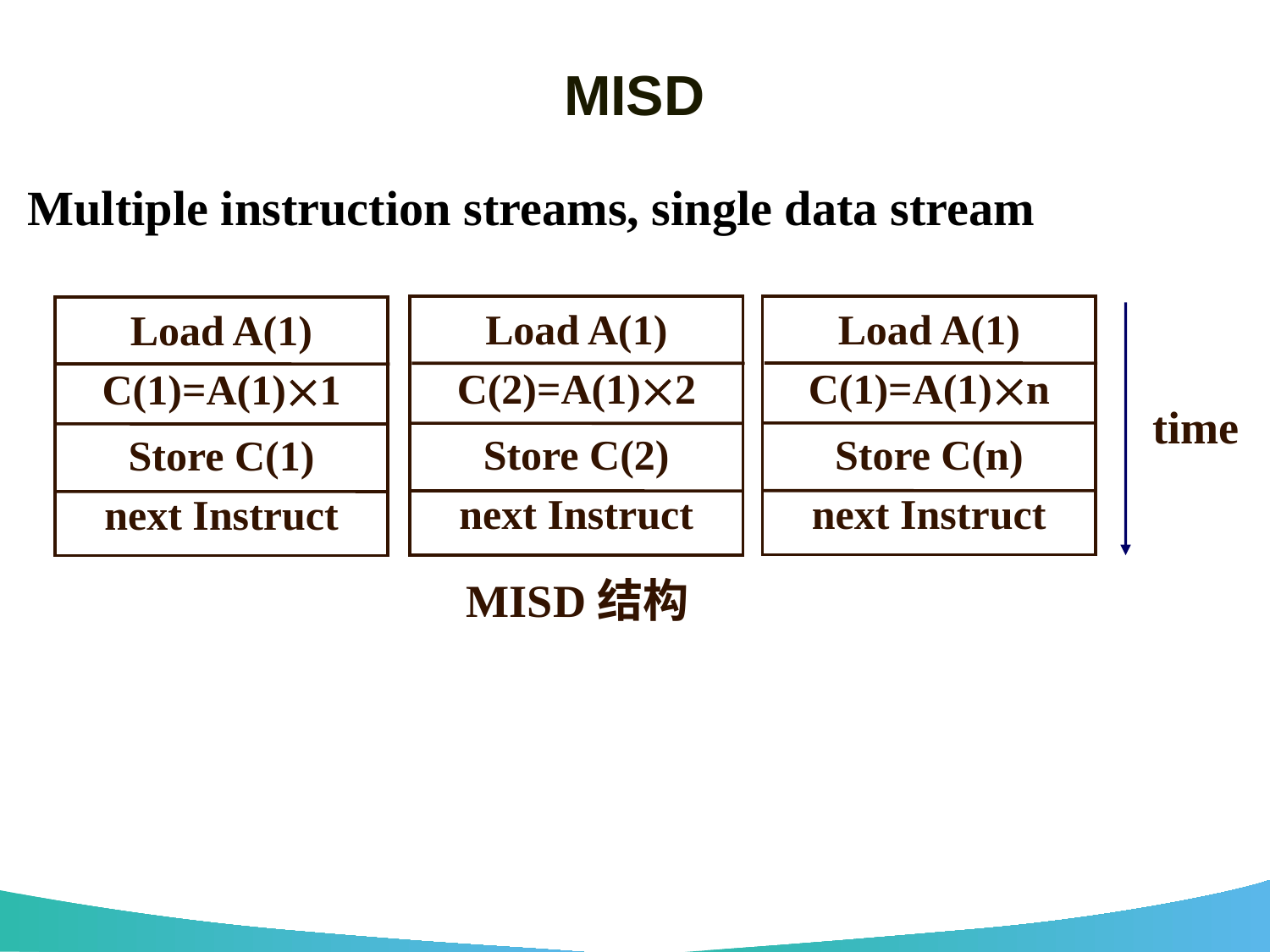

# MISD
Multiple instruction streams, single data stream
Load A(1)
C(1)=A(1)×n
Store C(n)
next Instruct

Load A(1)
C(2)=A(1)×2
Store C(2)
next Instruct

Load A(1)
C(1)=A(1)×1
Store C(1)
next Instruct

time
MISD结构